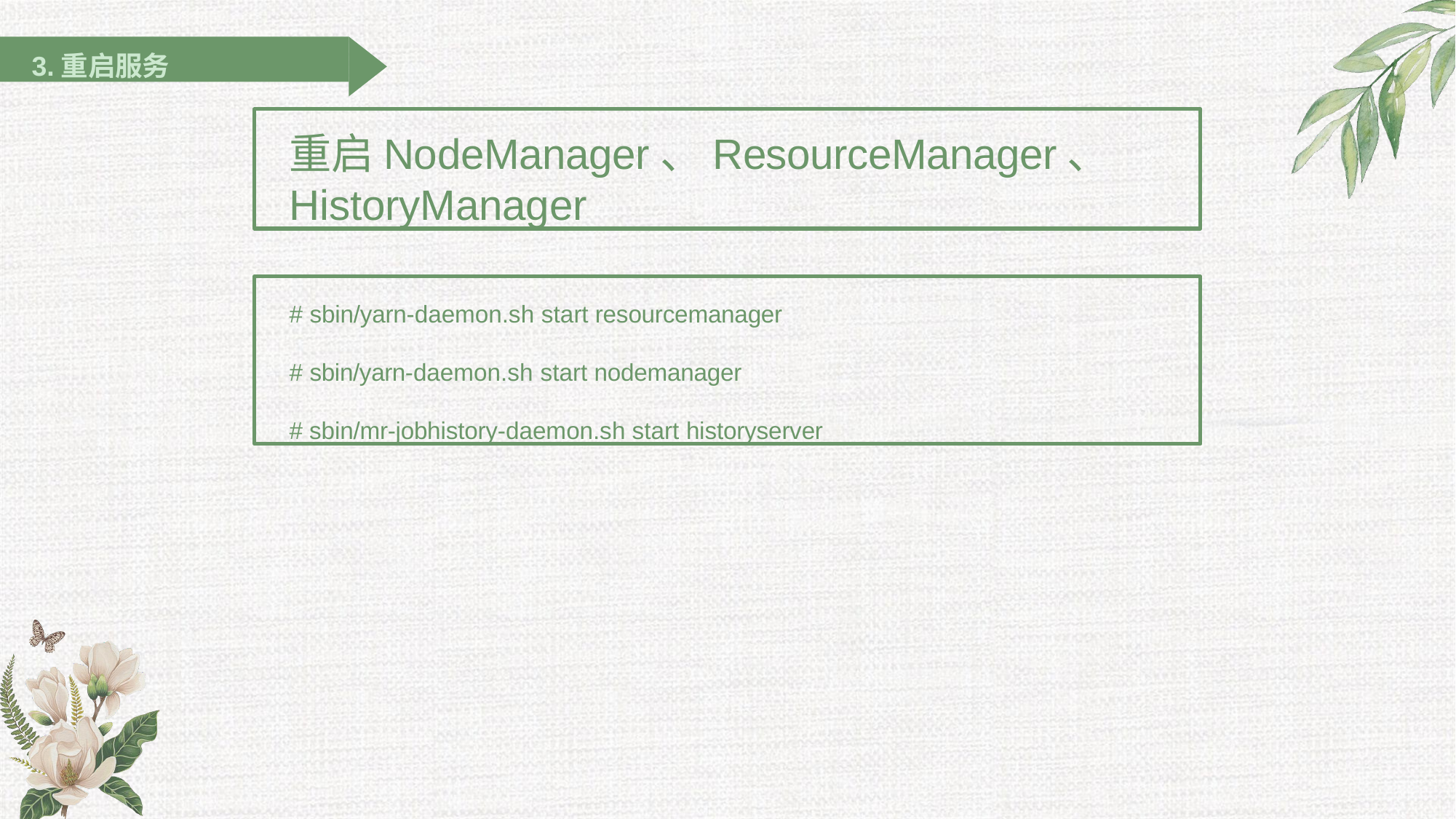

3.重启服务
重启NodeManager、ResourceManager、
HistoryManager
# sbin/yarn-daemon.sh start resourcemanager
# sbin/yarn-daemon.sh start nodemanager
# sbin/mr-jobhistory-daemon.sh start historyserver